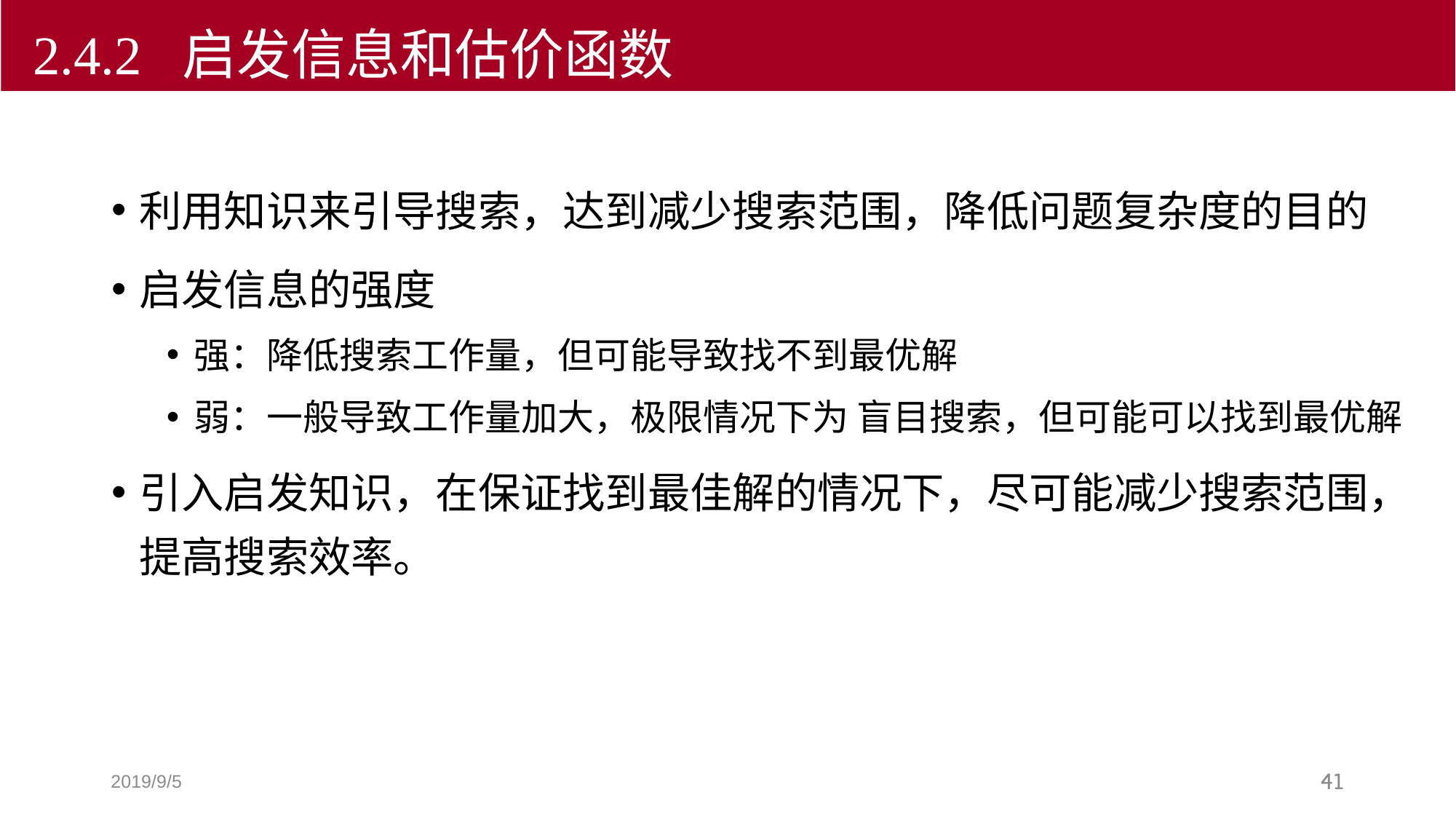

2.4.2  启发信息和估价函数
利用知识来引导搜索，达到减少搜索范围，降低问题复杂度的目的
启发信息的强度
强：降低搜索工作量，但可能导致找不到最优解
弱：一般导致工作量加大，极限情况下为 盲目搜索，但可能可以找到最优解
引入启发知识，在保证找到最佳解的情况下，尽可能减少搜索范围，提高搜索效率。

2019/9/5
41